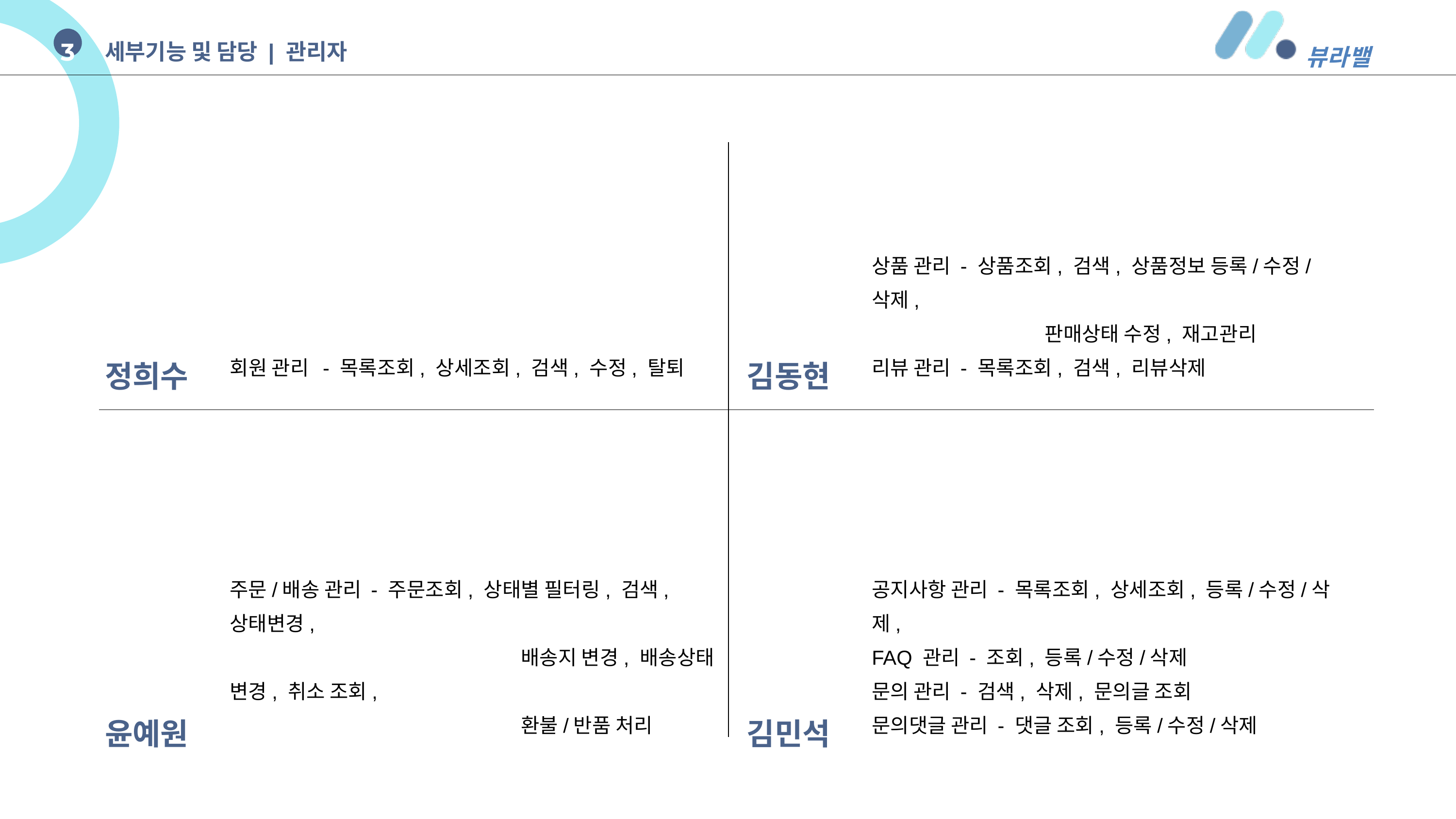

3
세부기능 및 담당 | 관리자

뷰라밸
회원 관리  - 목록조회, 상세조회, 검색, 수정, 탈퇴
상품 관리 - 상품조회, 검색, 상품정보 등록/수정/삭제,
		     판매상태 수정, 재고관리
리뷰 관리 - 목록조회, 검색, 리뷰삭제
정희수
김동현
주문/배송 관리 - 주문조회, 상태별 필터링, 검색, 상태변경,
				배송지 변경, 배송상태 변경, 취소 조회,
				환불/반품 처리
공지사항 관리 - 목록조회, 상세조회, 등록/수정/삭제,
FAQ 관리 - 조회, 등록/수정/삭제
문의 관리 - 검색, 삭제, 문의글 조회
문의댓글 관리 - 댓글 조회, 등록/수정/삭제
윤예원
김민석